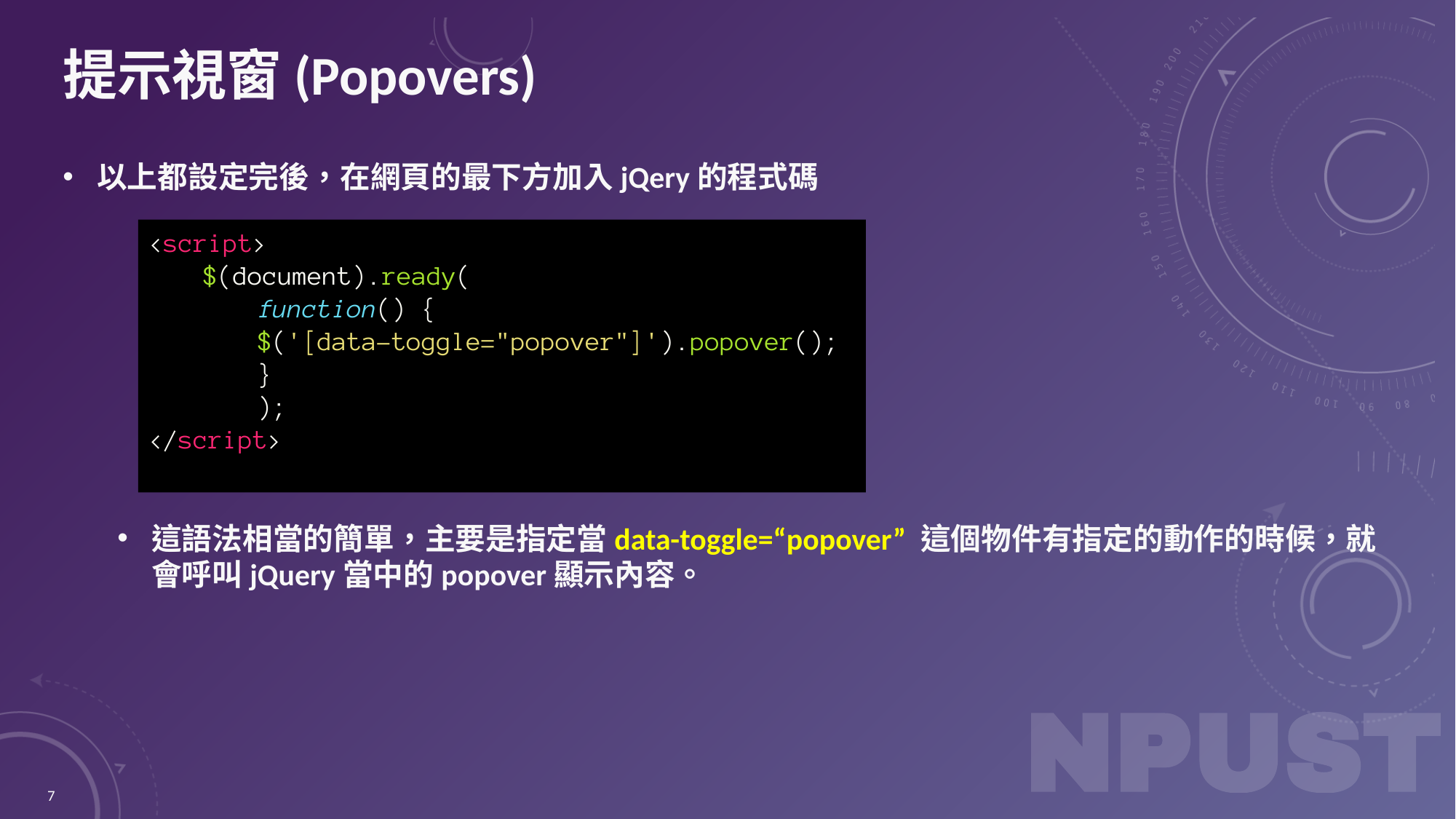

# 提示視窗(Popovers)
以上都設定完後，在網頁的最下方加入jQery的程式碼

這語法相當的簡單，主要是指定當data-toggle=“popover” 這個物件有指定的動作的時候，就會呼叫jQuery當中的popover顯示內容。
<script>
$(document).ready(
function() {
$('[data-toggle="popover"]').popover();
}
);
</script>
7